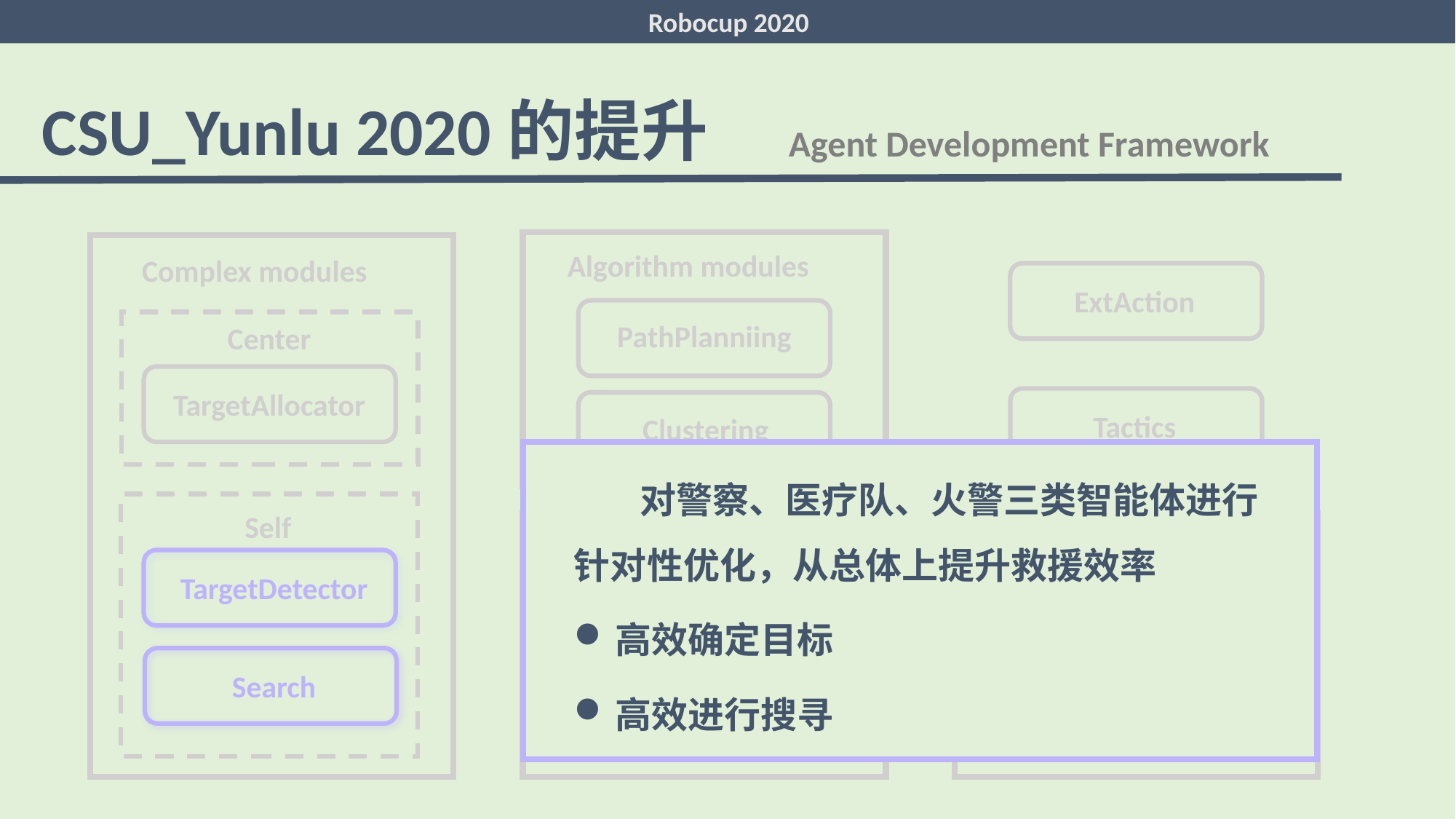

Robocup 2020
CSU_Yunlu 2020的提升
Agent Development Framework

Algorithm modules
Complex modules

ExtAction

PathPlanniing

Center

TargetAllocator

Tactics
Clustering

       对警察、医疗队、火警三类智能体进行针对性优化，从总体上提升救援效率
高效确定目标
高效进行搜寻

Self

Comm modules
Centralized

TargetDetector
Channel
Subscruber
Command
Executor

Search
Message
Coordinator
Command
Picker